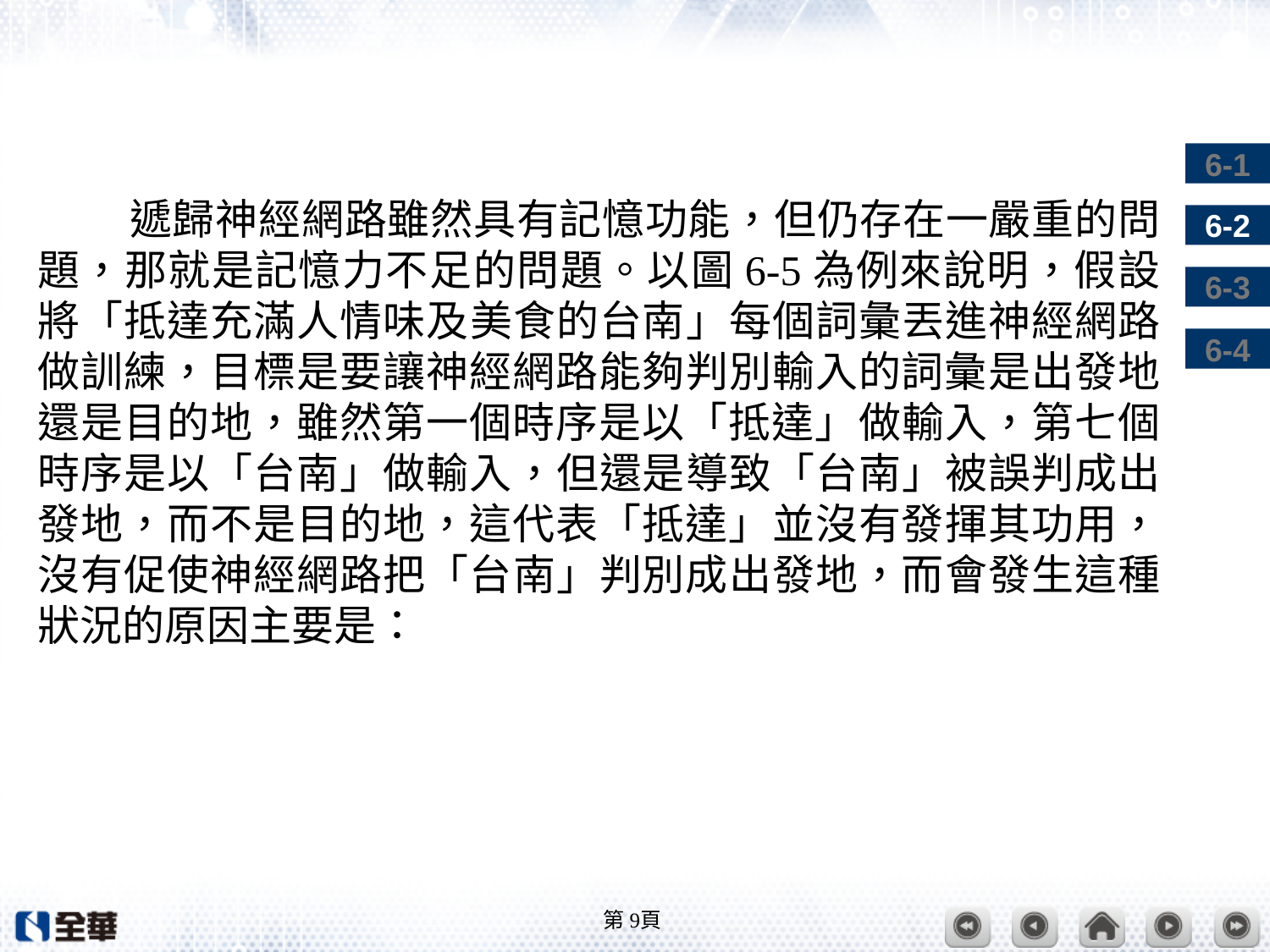

#
        遞歸神經網路雖然具有記憶功能，但仍存在一嚴重的問題，那就是記憶力不足的問題。以圖6-5為例來說明，假設將「抵達充滿人情味及美食的台南」每個詞彙丟進神經網路做訓練，目標是要讓神經網路能夠判別輸入的詞彙是出發地還是目的地，雖然第一個時序是以「抵達」做輸入，第七個時序是以「台南」做輸入，但還是導致「台南」被誤判成出發地，而不是目的地，這代表「抵達」並沒有發揮其功用，沒有促使神經網路把「台南」判別成出發地，而會發生這種狀況的原因主要是：